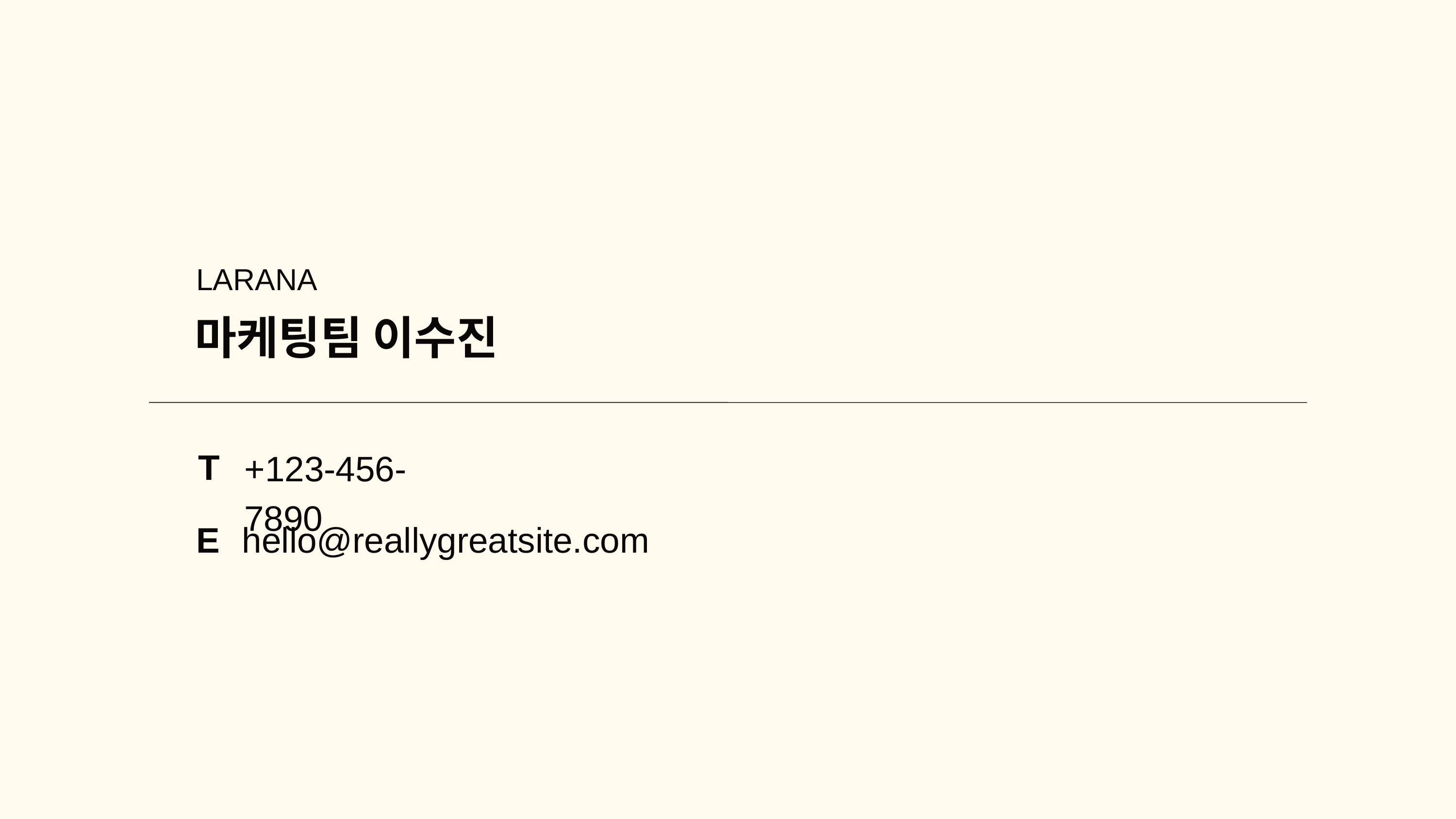

LARANA
마케팅팀 이수진

T
+123-456-7890
E
hello@reallygreatsite.com